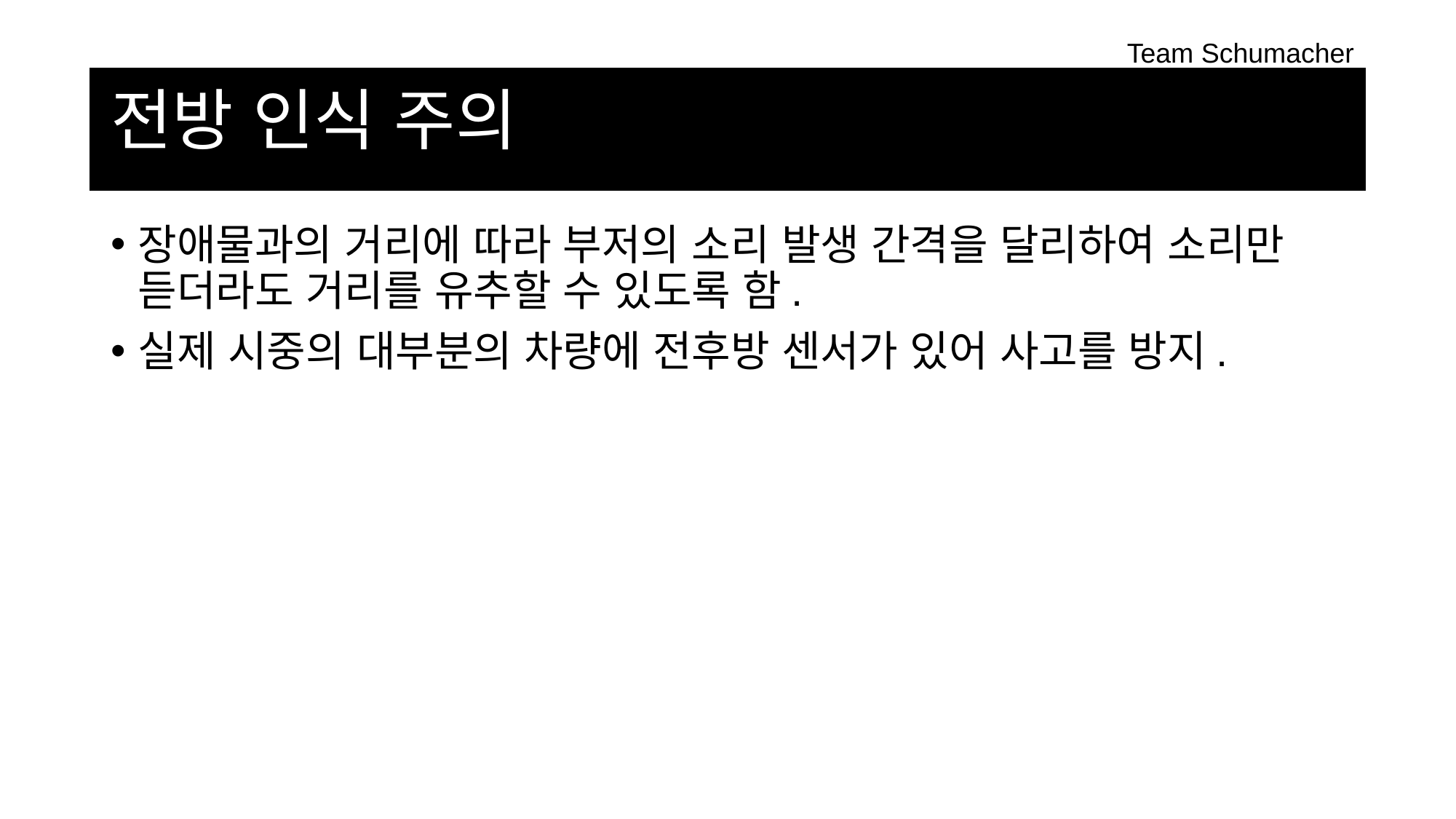

Team Schumacher
# 전방 인식 주의

장애물과의 거리에 따라 부저의 소리 발생 간격을 달리하여 소리만 듣더라도 거리를 유추할 수 있도록 함.
실제 시중의 대부분의 차량에 전후방 센서가 있어 사고를 방지.